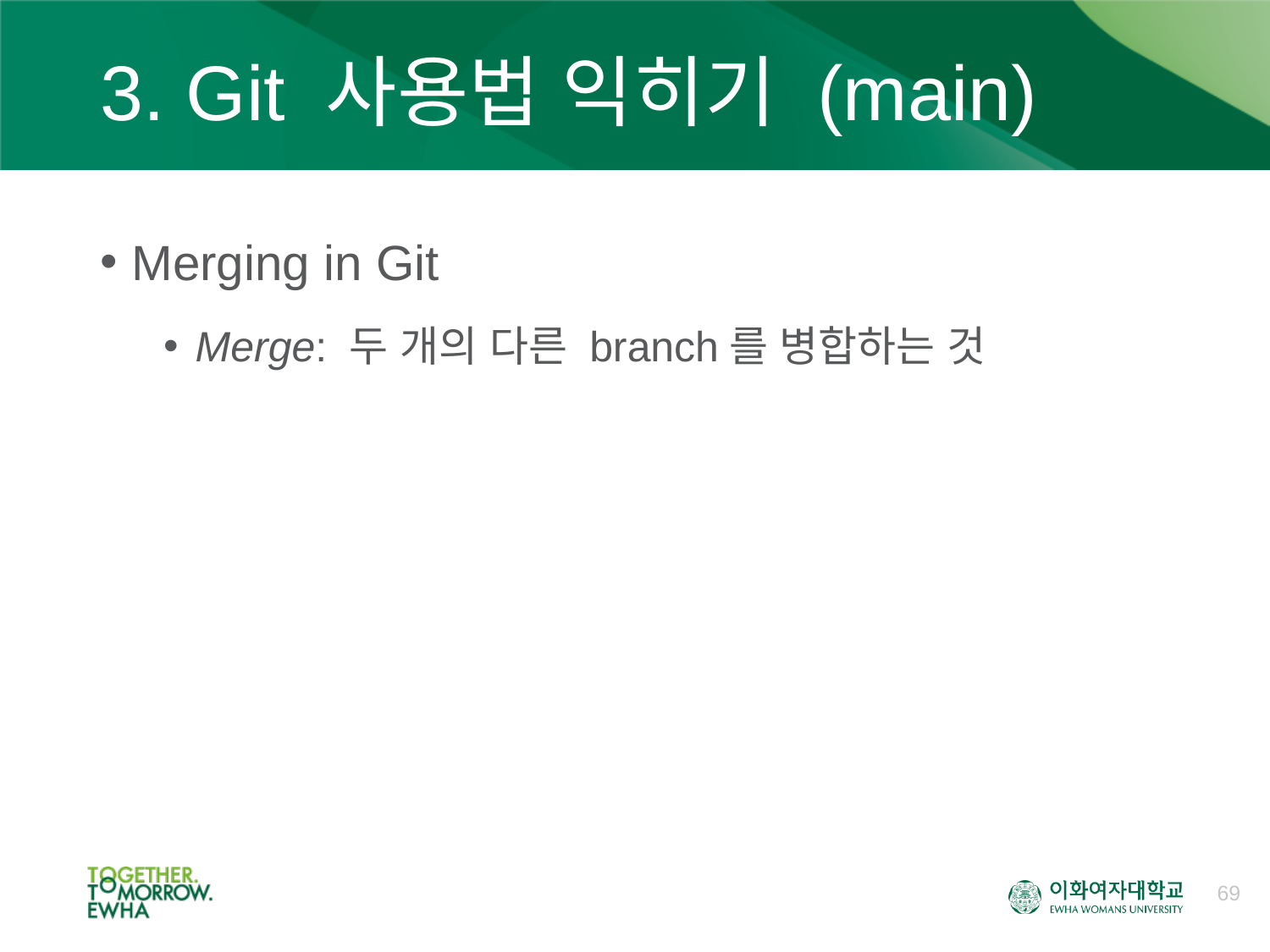

# 3. Git 사용법 익히기 (main)
Merging in Git
Merge: 두 개의 다른 branch를 병합하는 것

69